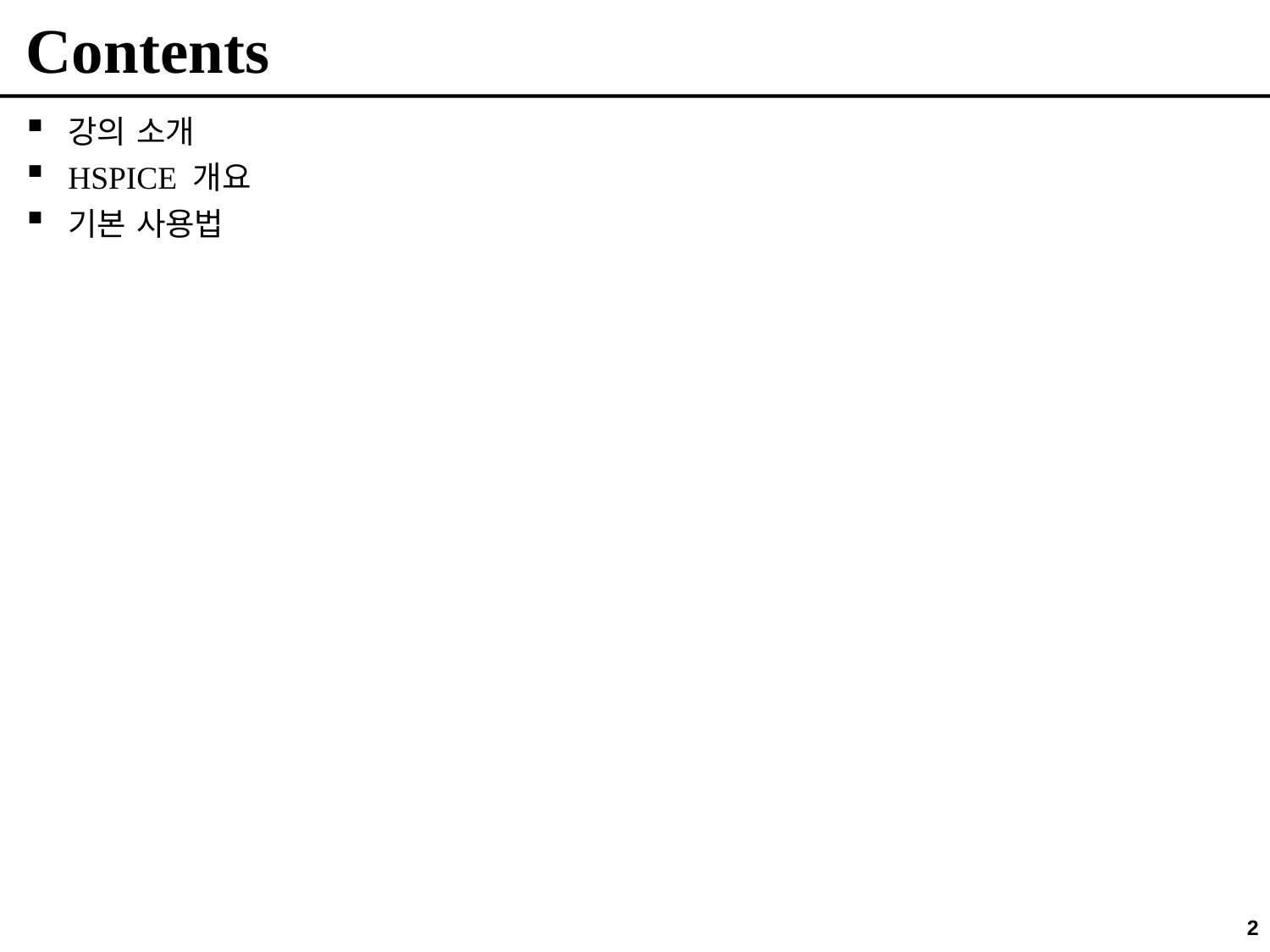

# Contents
강의 소개
HSPICE 개요
기본 사용법